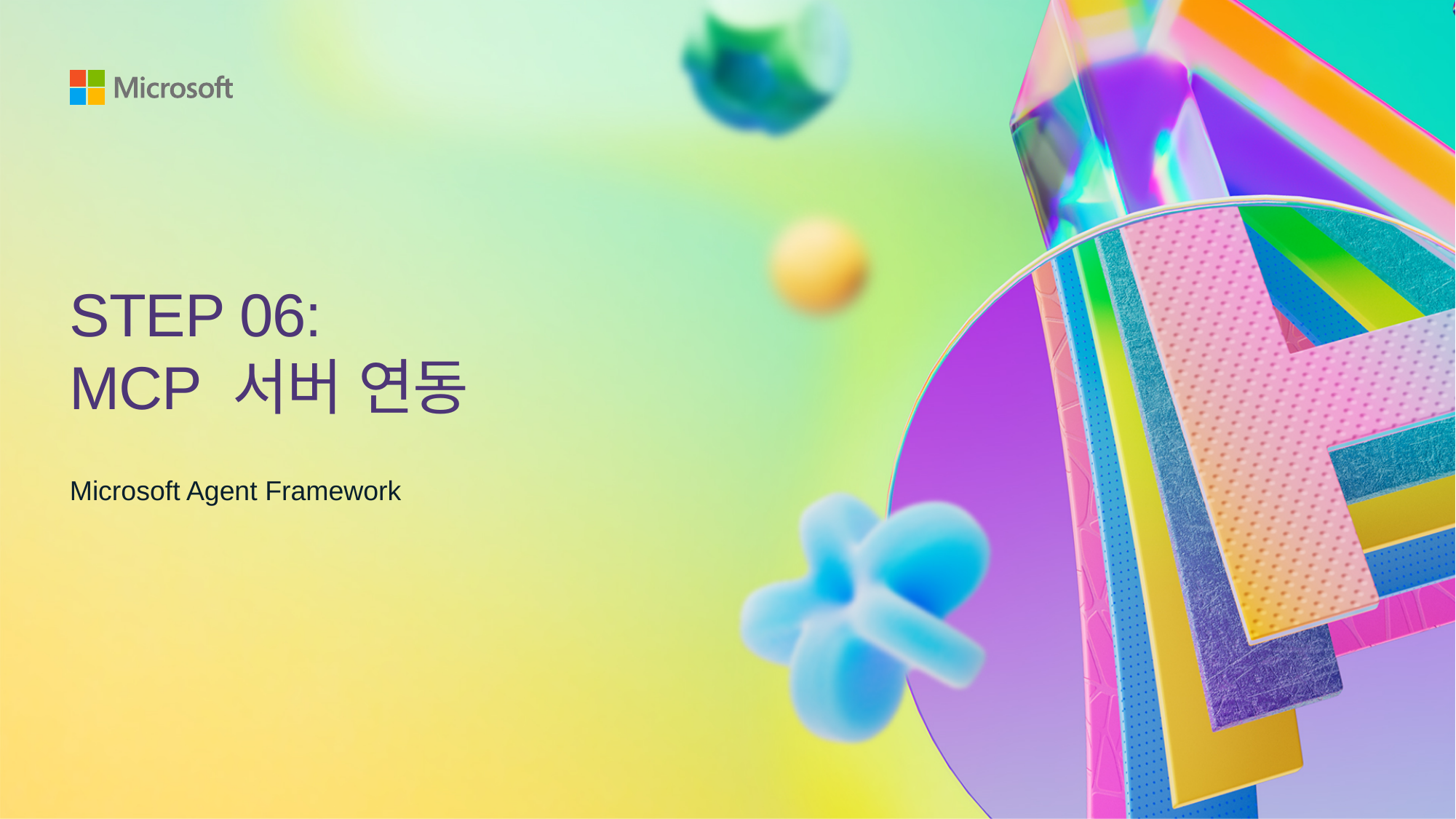

# STEP 06: MCP 서버 연동
Microsoft Agent Framework